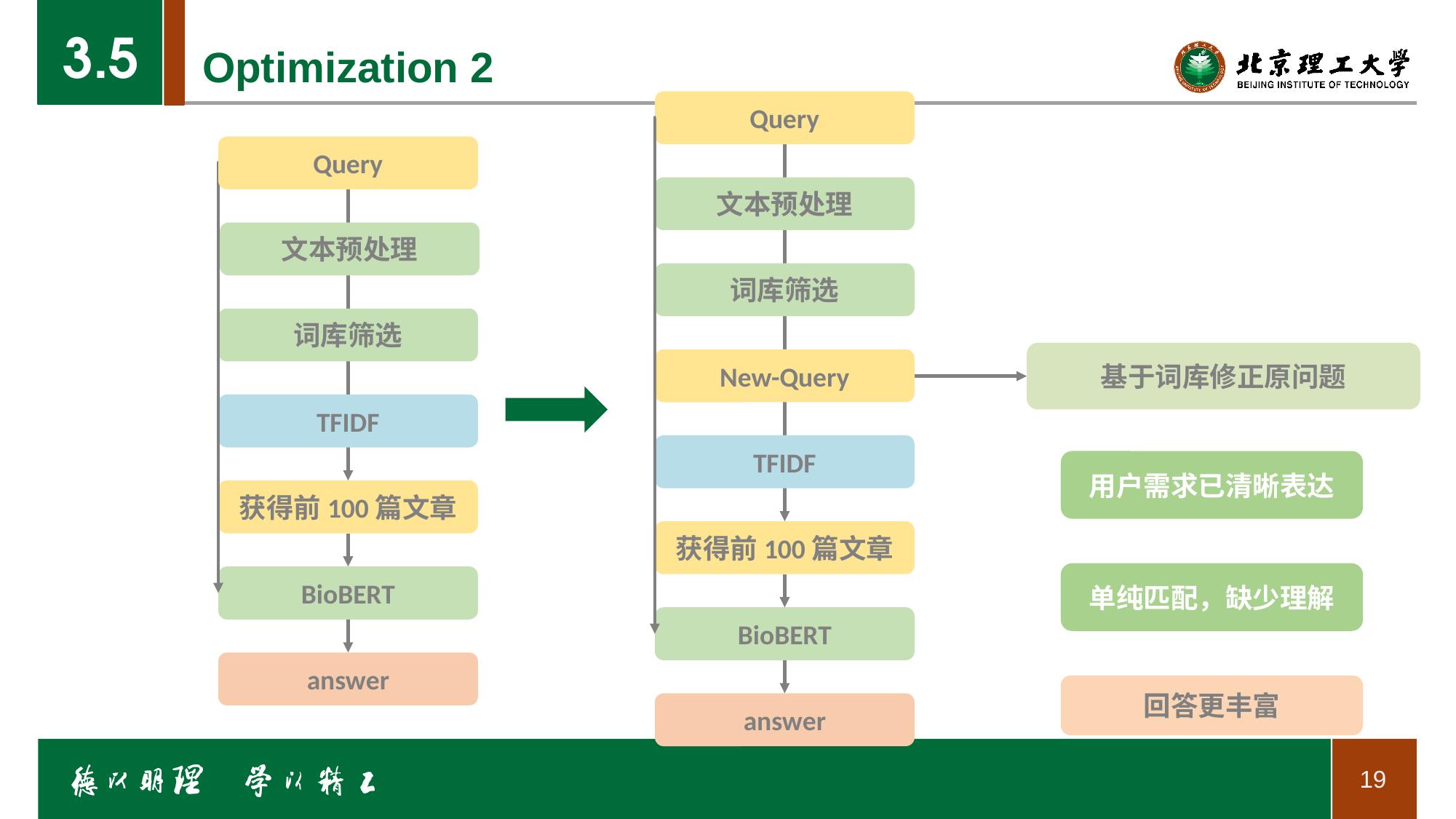

3.5
# Optimization 2
Query
Query
文本预处理
文本预处理
词库筛选
词库筛选
基于词库修正原问题
New-Query

TFIDF
TFIDF
用户需求已清晰表达
获得前100篇文章
获得前100篇文章
单纯匹配，缺少理解
BioBERT
BioBERT
answer
回答更丰富
answer
19